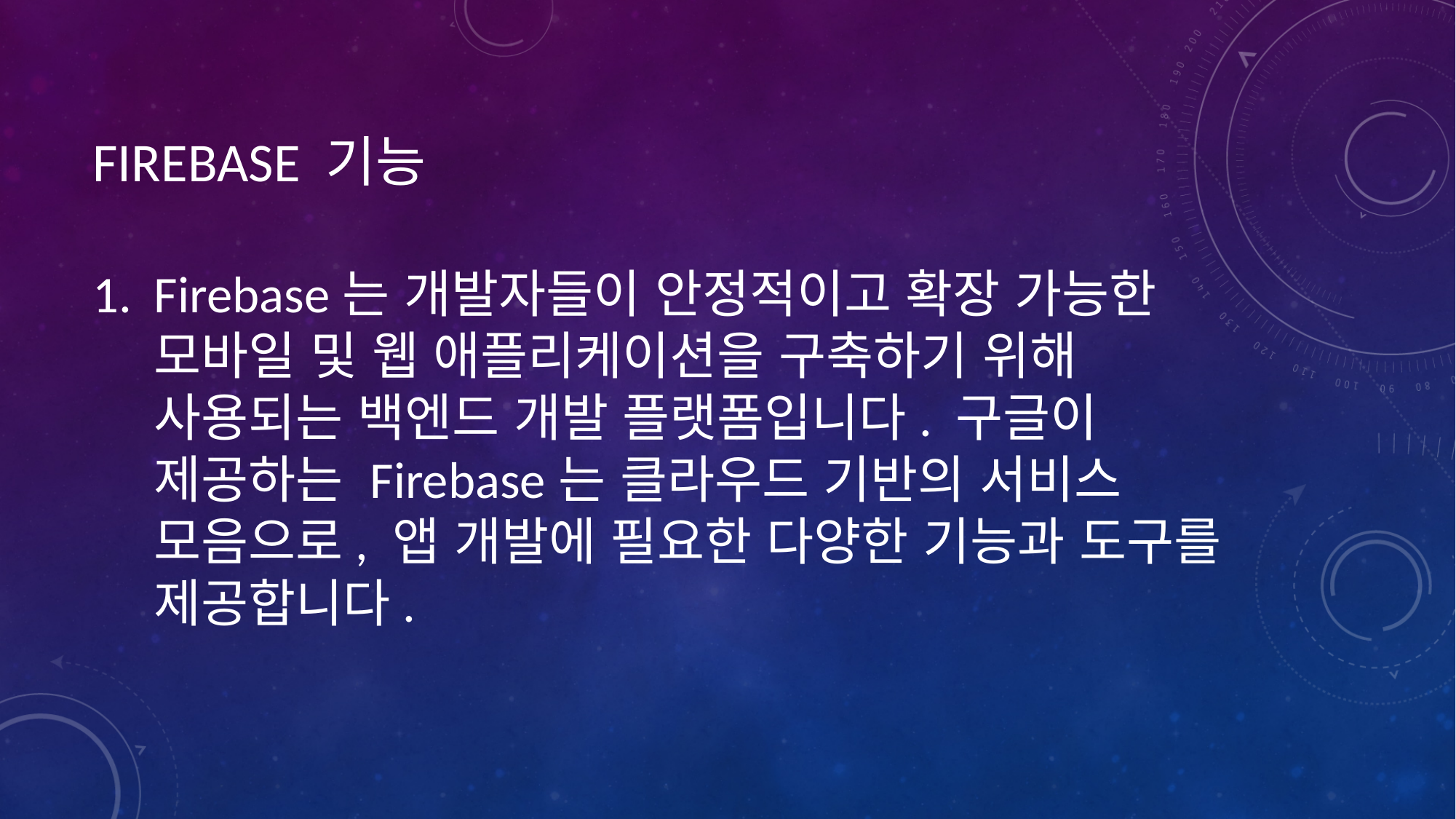

# FIREBASE 기능
Firebase는 개발자들이 안정적이고 확장 가능한 모바일 및 웹 애플리케이션을 구축하기 위해 사용되는 백엔드 개발 플랫폼입니다. 구글이 제공하는 Firebase는 클라우드 기반의 서비스 모음으로, 앱 개발에 필요한 다양한 기능과 도구를 제공합니다.